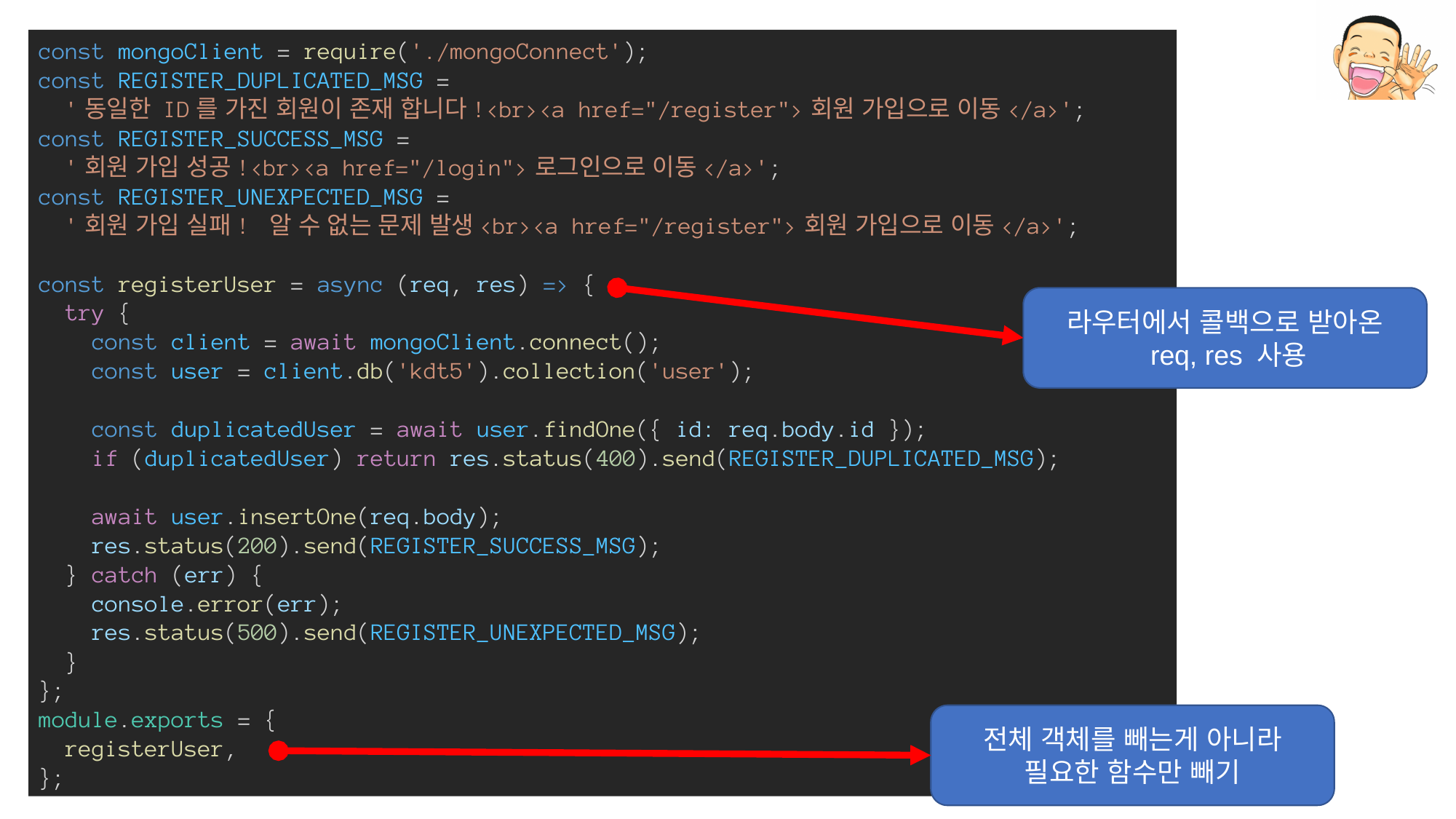

const mongoClient = require('./mongoConnect');
const REGISTER_DUPLICATED_MSG =
  '동일한 ID를 가진 회원이 존재 합니다!<br><a href="/register">회원 가입으로 이동</a>';
const REGISTER_SUCCESS_MSG =
  '회원 가입 성공!<br><a href="/login">로그인으로 이동</a>';
const REGISTER_UNEXPECTED_MSG =
  '회원 가입 실패! 알 수 없는 문제 발생<br><a href="/register">회원 가입으로 이동</a>';
const registerUser = async (req, res) => {
  try {
    const client = await mongoClient.connect();
    const user = client.db('kdt5').collection('user');
    const duplicatedUser = await user.findOne({ id: req.body.id });
    if (duplicatedUser) return res.status(400).send(REGISTER_DUPLICATED_MSG);
    await user.insertOne(req.body);
    res.status(200).send(REGISTER_SUCCESS_MSG);
  } catch (err) {
    console.error(err);
    res.status(500).send(REGISTER_UNEXPECTED_MSG);
  }
};
module.exports = {
  registerUser,
};
라우터에서 콜백으로 받아온
 req, res 사용
전체 객체를 빼는게 아니라
필요한 함수만 빼기